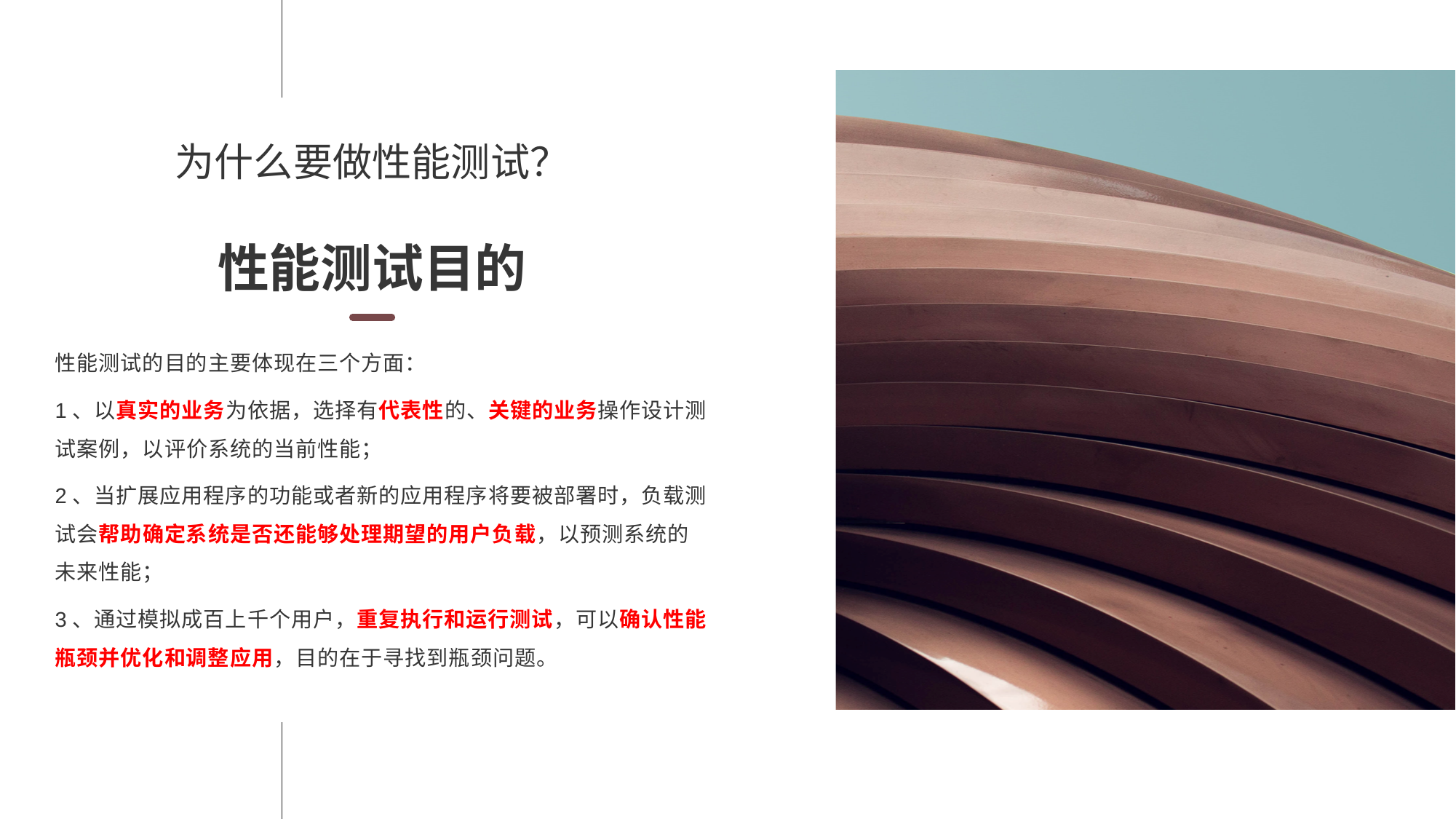

为什么要做性能测试？
性能测试目的
性能测试的目的主要体现在三个方面：
1、以真实的业务为依据，选择有代表性的、关键的业务操作设计测试案例，以评价系统的当前性能；
2、当扩展应用程序的功能或者新的应用程序将要被部署时，负载测试会帮助确定系统是否还能够处理期望的用户负载，以预测系统的未来性能；
3、通过模拟成百上千个用户，重复执行和运行测试，可以确认性能瓶颈并优化和调整应用，目的在于寻找到瓶颈问题。